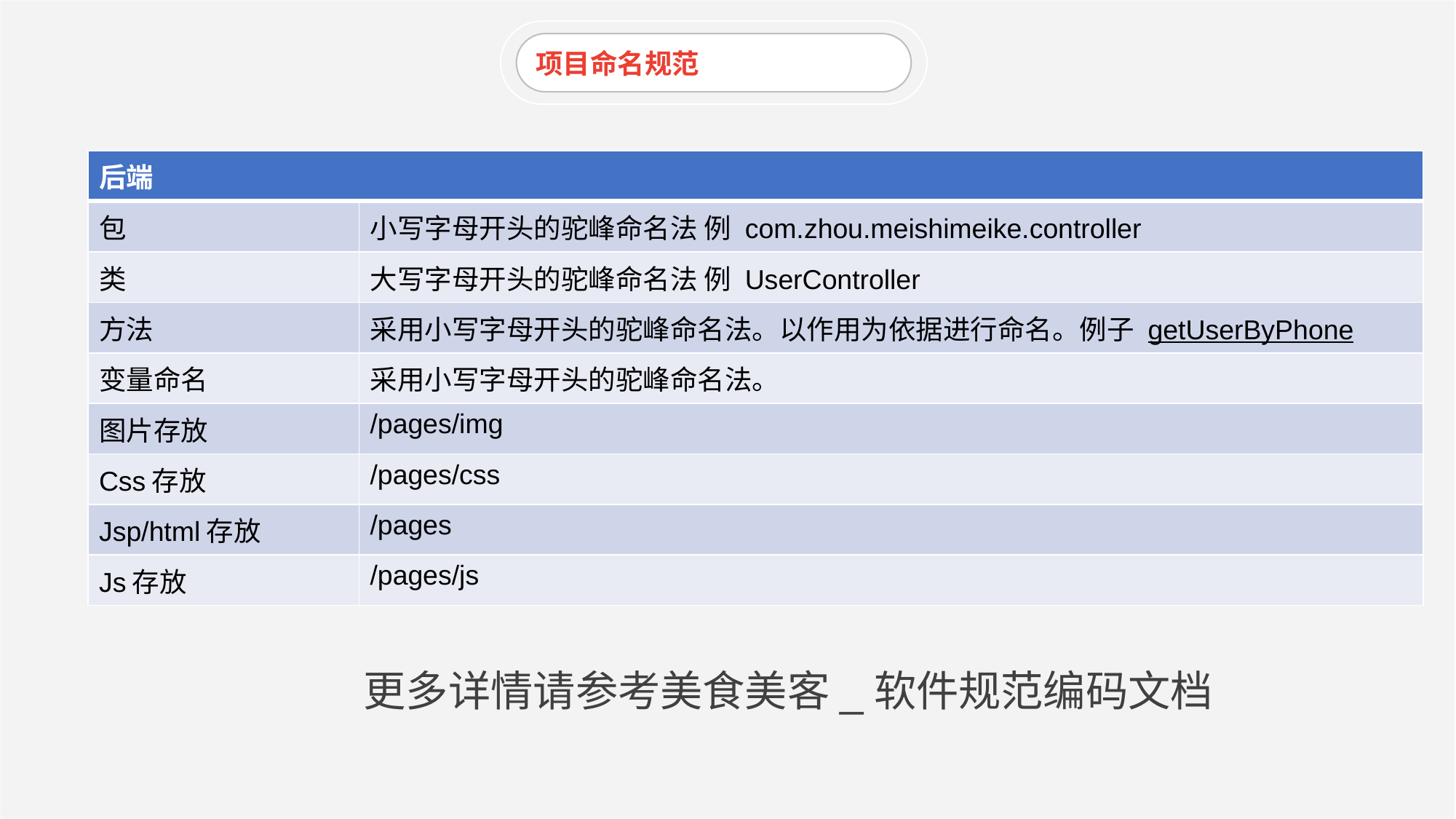

项目命名规范
| 后端 |  |
| --- | --- |
| 包 | 小写字母开头的驼峰命名法 例 com.zhou.meishimeike.controller |
| 类 | 大写字母开头的驼峰命名法 例 UserController |
| 方法 | 采用小写字母开头的驼峰命名法。以作用为依据进行命名。例子 getUserByPhone |
| 变量命名 | 采用小写字母开头的驼峰命名法。 |
| 图片存放 | /pages/img |
| Css存放 | /pages/css |
| Jsp/html存放 | /pages |
| Js存放 | /pages/js |
更多详情请参考美食美客_软件规范编码文档